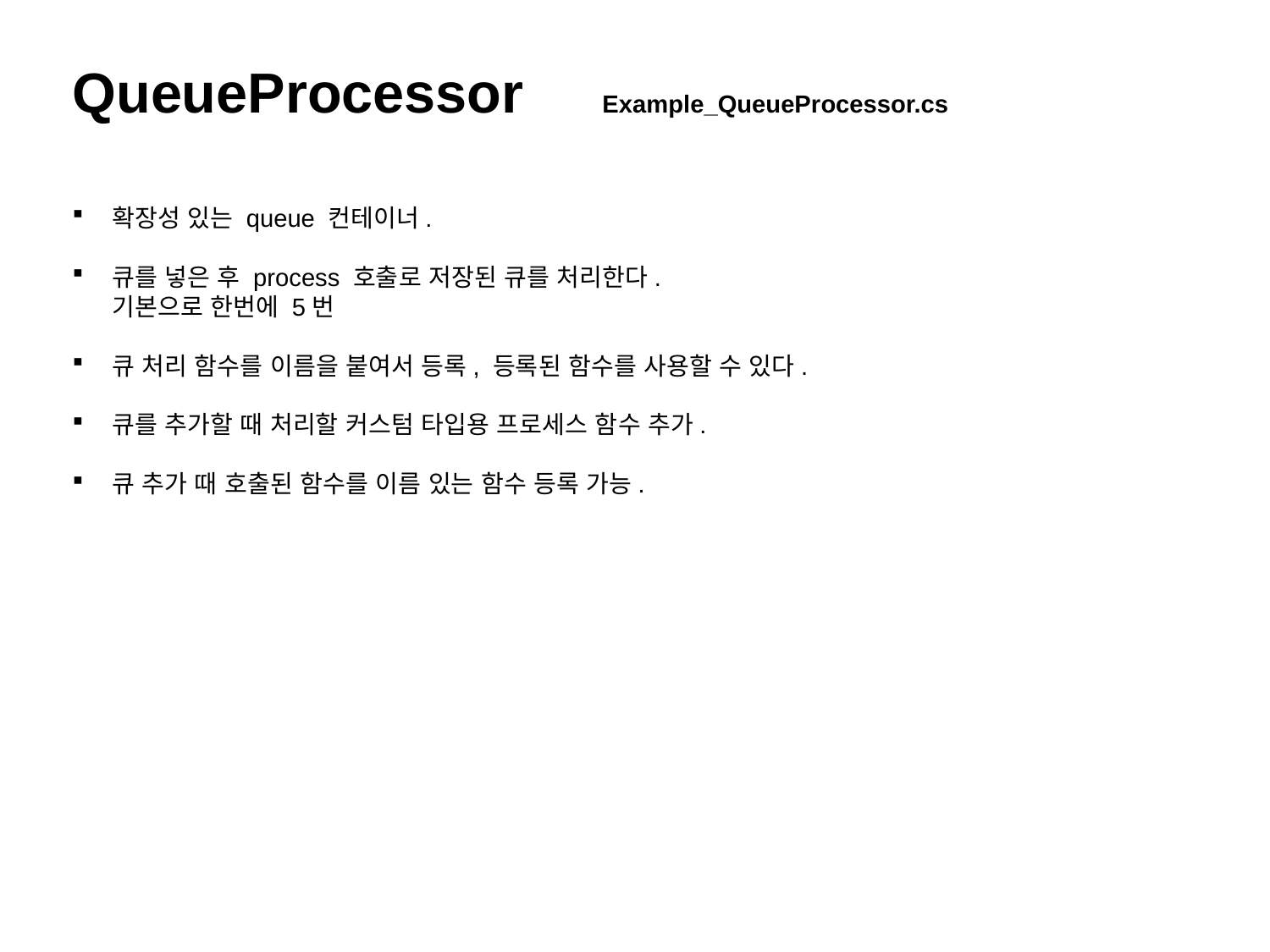

QueueProcessor     Example_QueueProcessor.cs
확장성 있는 queue 컨테이너.
큐를 넣은 후 process 호출로 저장된 큐를 처리한다.
기본으로 한번에 5번
큐 처리 함수를 이름을 붙여서 등록, 등록된 함수를 사용할 수 있다.
큐를 추가할 때 처리할 커스텀 타입용 프로세스 함수 추가.
큐 추가 때 호출된 함수를 이름 있는 함수 등록 가능.